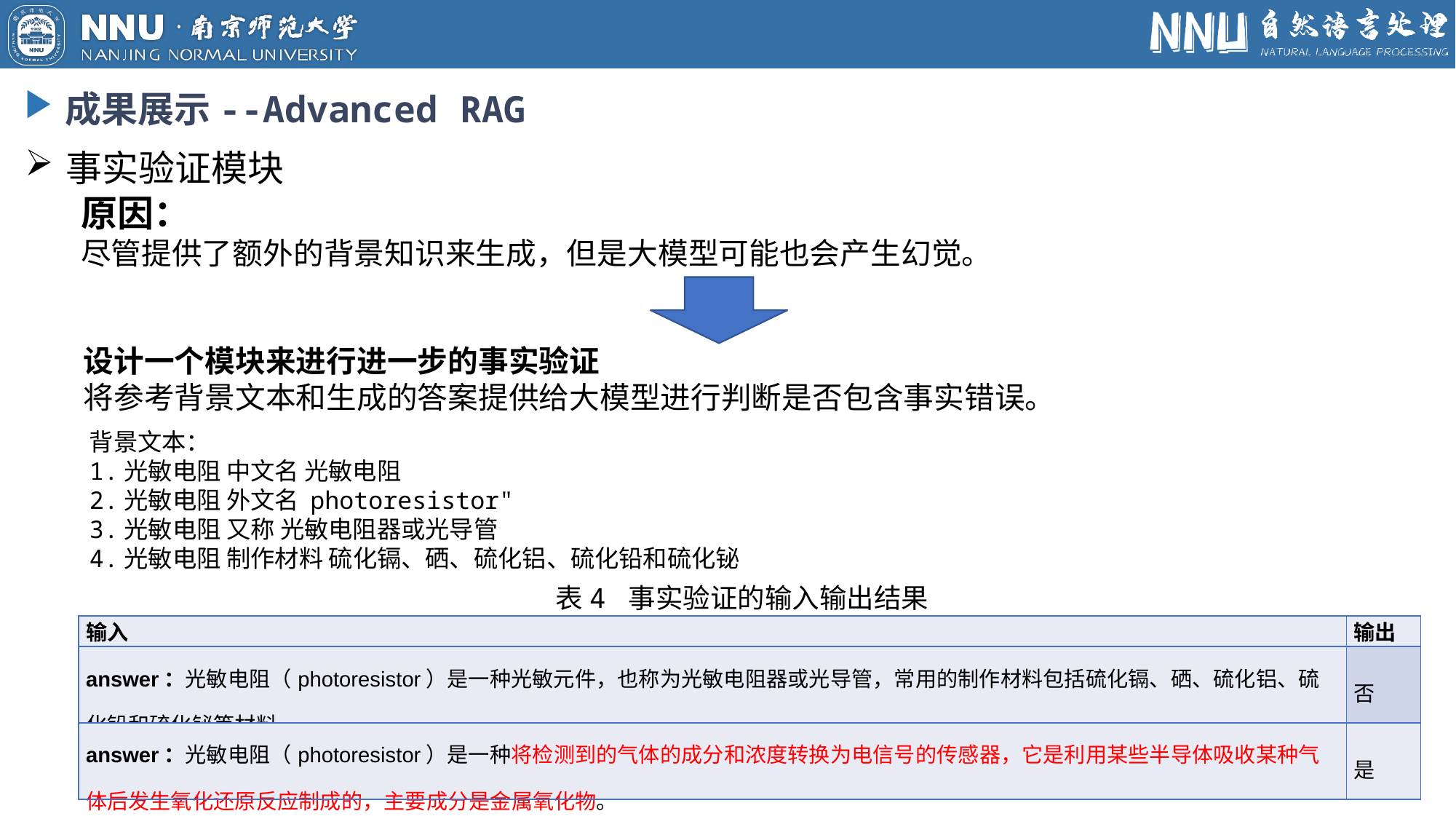

成果展示--Advanced RAG

事实验证模块
原因：
尽管提供了额外的背景知识来生成，但是大模型可能也会产生幻觉。

设计一个模块来进行进一步的事实验证
将参考背景文本和生成的答案提供给大模型进行判断是否包含事实错误。
背景文本：
1.光敏电阻 中文名 光敏电阻
2.光敏电阻 外文名 photoresistor"
3.光敏电阻 又称 光敏电阻器或光导管
4.光敏电阻 制作材料 硫化镉、硒、硫化铝、硫化铅和硫化铋
表4 事实验证的输入输出结果

| 输入 | 输出 |
| --- | --- |
| answer：光敏电阻（photoresistor）是一种光敏元件，也称为光敏电阻器或光导管，常用的制作材料包括硫化镉、硒、硫化铝、硫化铅和硫化铋等材料。 | 否 |
| answer：光敏电阻（photoresistor）是一种将检测到的气体的成分和浓度转换为电信号的传感器，它是利用某些半导体吸收某种气体后发生氧化还原反应制成的，主要成分是金属氧化物。 | 是 |
14